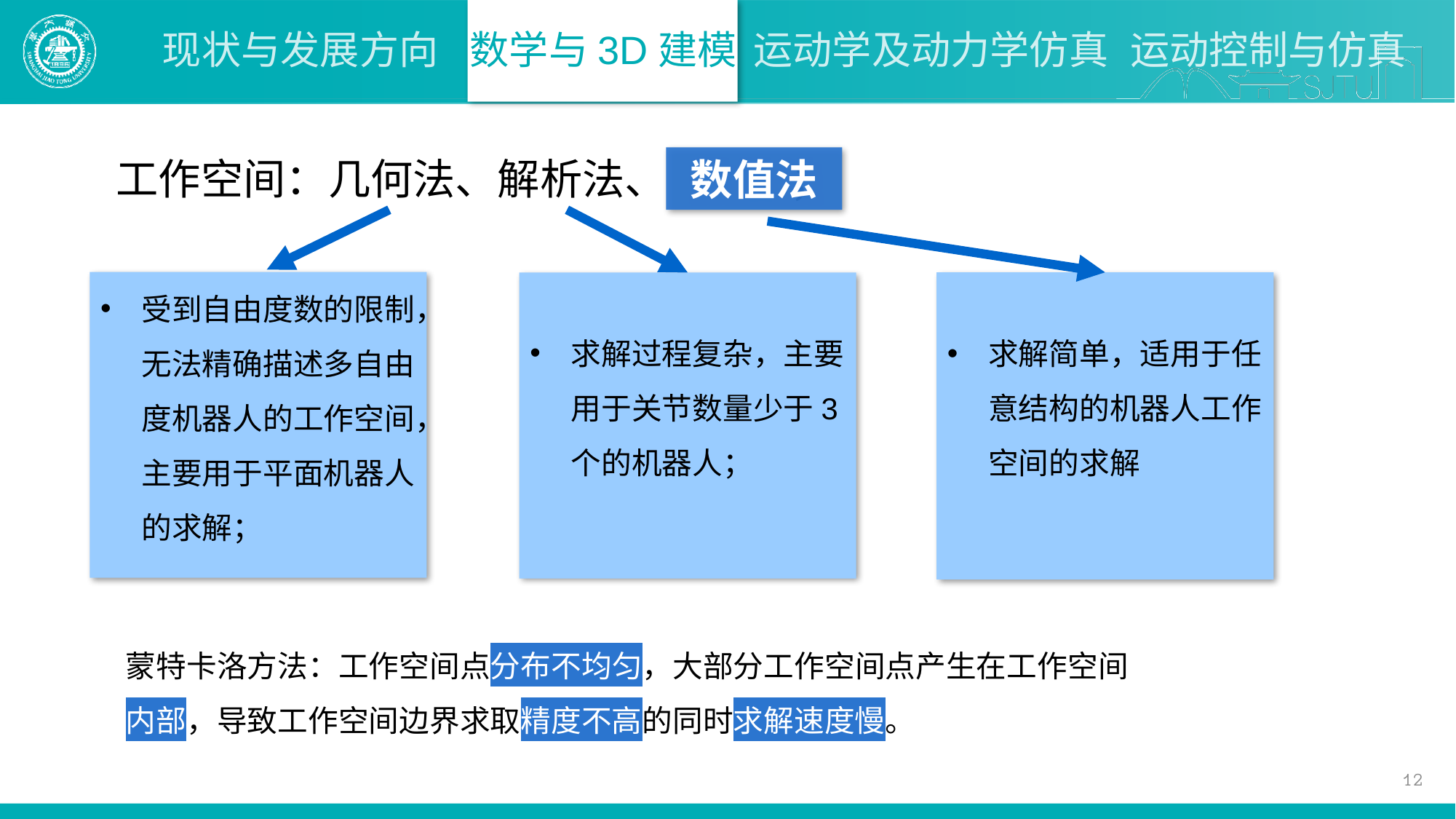

工作空间：几何法、解析法、             ；

数值法

受到自由度数的限制，无法精确描述多自由度机器人的工作空间，主要用于平面机器人的求解；

求解简单，适用于任意结构的机器人工作空间的求解

求解过程复杂，主要用于关节数量少于3个的机器人；

蒙特卡洛方法：工作空间点分布不均匀，大部分工作空间点产生在工作空间内部，导致工作空间边界求取精度不高的同时求解速度慢。

12